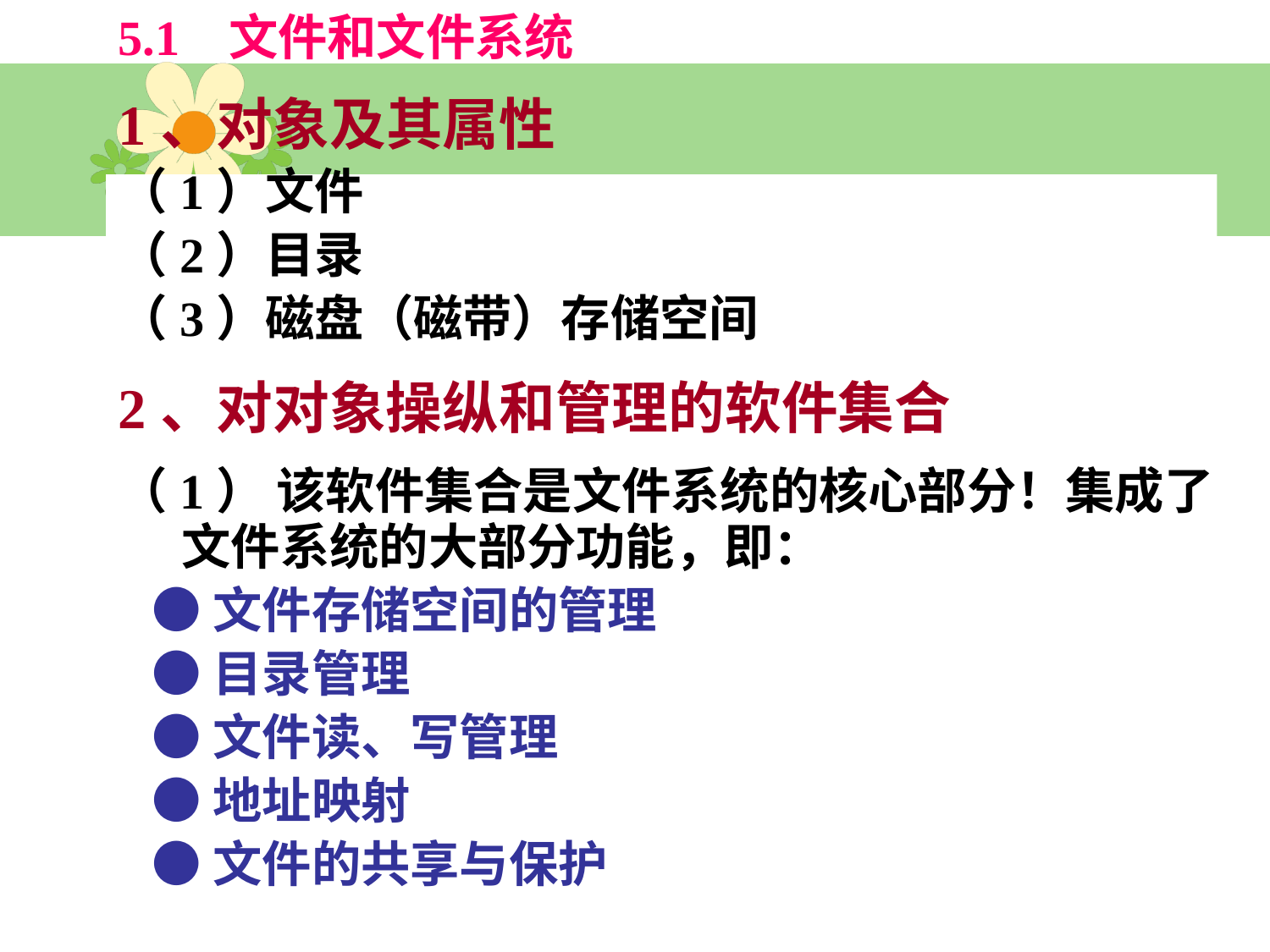

5.1   文件和文件系统
1、对象及其属性
（1）文件
（2）目录
（3）磁盘（磁带）存储空间
2、对对象操纵和管理的软件集合
（1） 该软件集合是文件系统的核心部分！集成了文件系统的大部分功能，即：
   ●文件存储空间的管理
   ●目录管理
   ●文件读、写管理
   ●地址映射
   ●文件的共享与保护